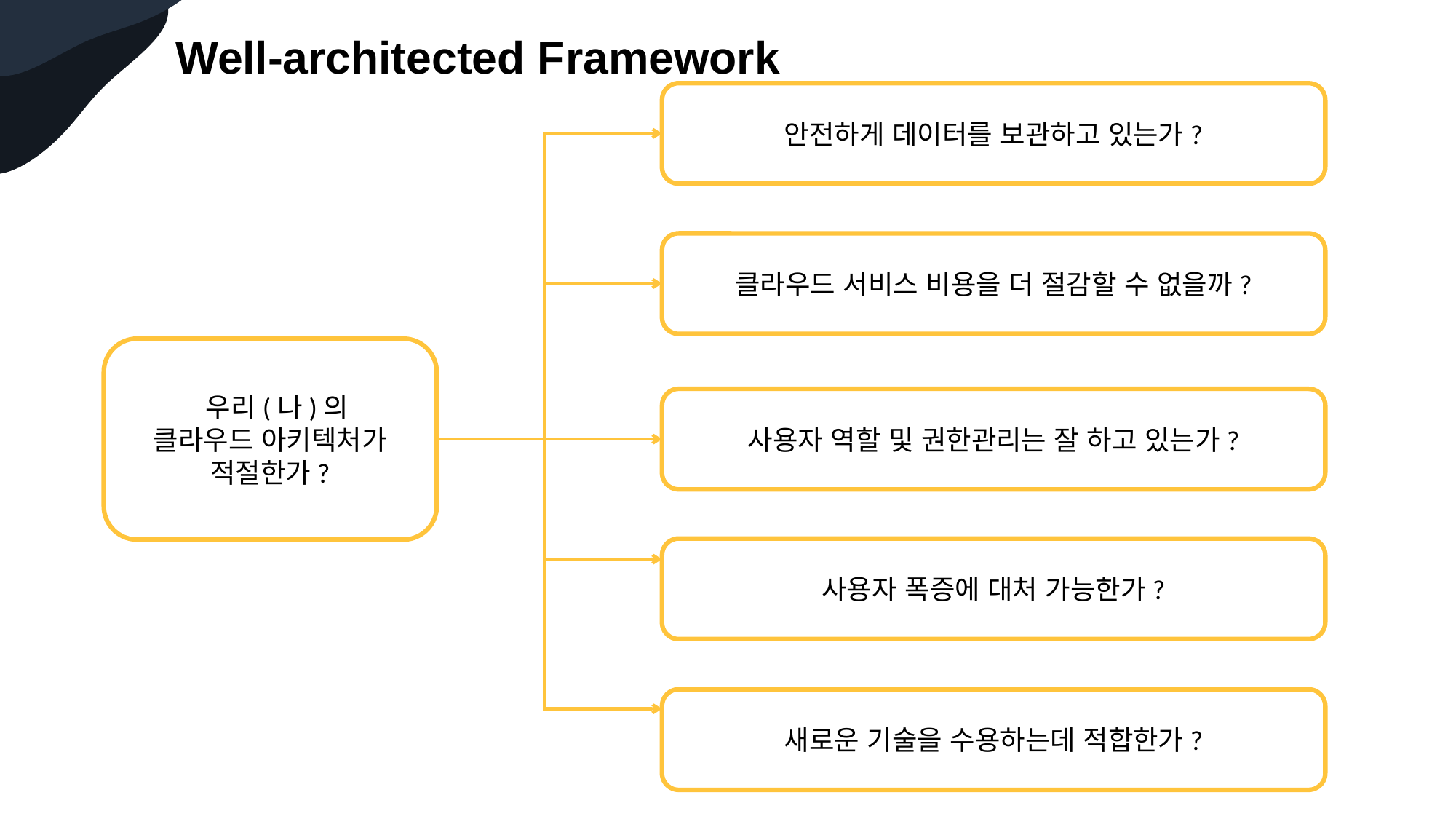

Well-architected Framework
안전하게 데이터를 보관하고 있는가?
클라우드 서비스 비용을 더 절감할 수 없을까?
 우리(나)의
클라우드 아키텍처가
적절한가?
사용자 역할 및 권한관리는 잘 하고 있는가?
사용자 폭증에 대처 가능한가?
JEFF BEZOS
Founder
새로운 기술을 수용하는데 적합한가?